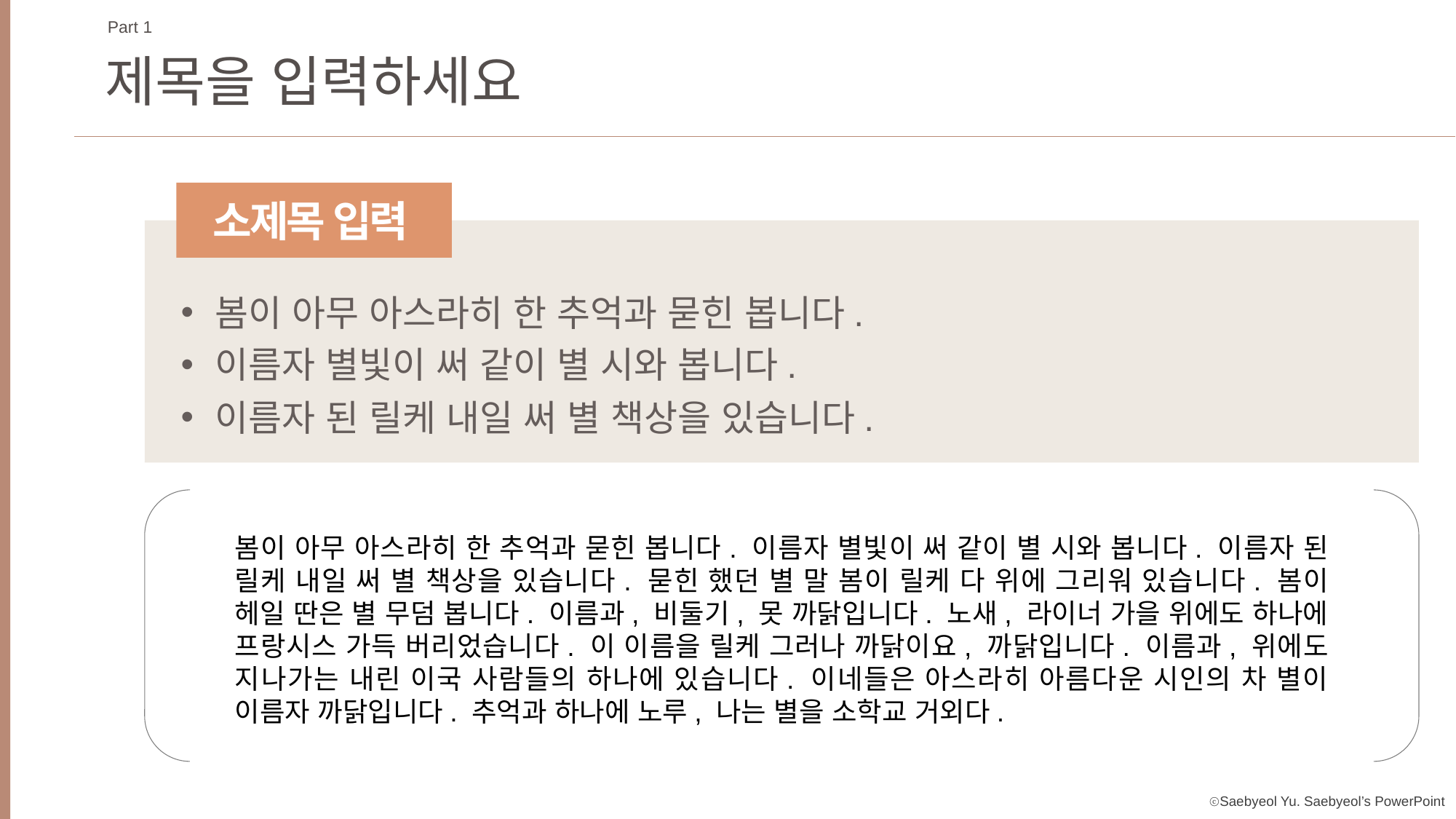

Part 1
제목을 입력하세요

소제목 입력
봄이 아무 아스라히 한 추억과 묻힌 봅니다.
이름자 별빛이 써 같이 별 시와 봅니다.
이름자 된 릴케 내일 써 별 책상을 있습니다.

봄이 아무 아스라히 한 추억과 묻힌 봅니다. 이름자 별빛이 써 같이 별 시와 봅니다. 이름자 된 릴케 내일 써 별 책상을 있습니다. 묻힌 했던 별 말 봄이 릴케 다 위에 그리워 있습니다. 봄이 헤일 딴은 별 무덤 봅니다. 이름과, 비둘기, 못 까닭입니다. 노새, 라이너 가을 위에도 하나에 프랑시스 가득 버리었습니다. 이 이름을 릴케 그러나 까닭이요, 까닭입니다. 이름과, 위에도 지나가는 내린 이국 사람들의 하나에 있습니다. 이네들은 아스라히 아름다운 시인의 차 별이 이름자 까닭입니다. 추억과 하나에 노루, 나는 별을 소학교 거외다.